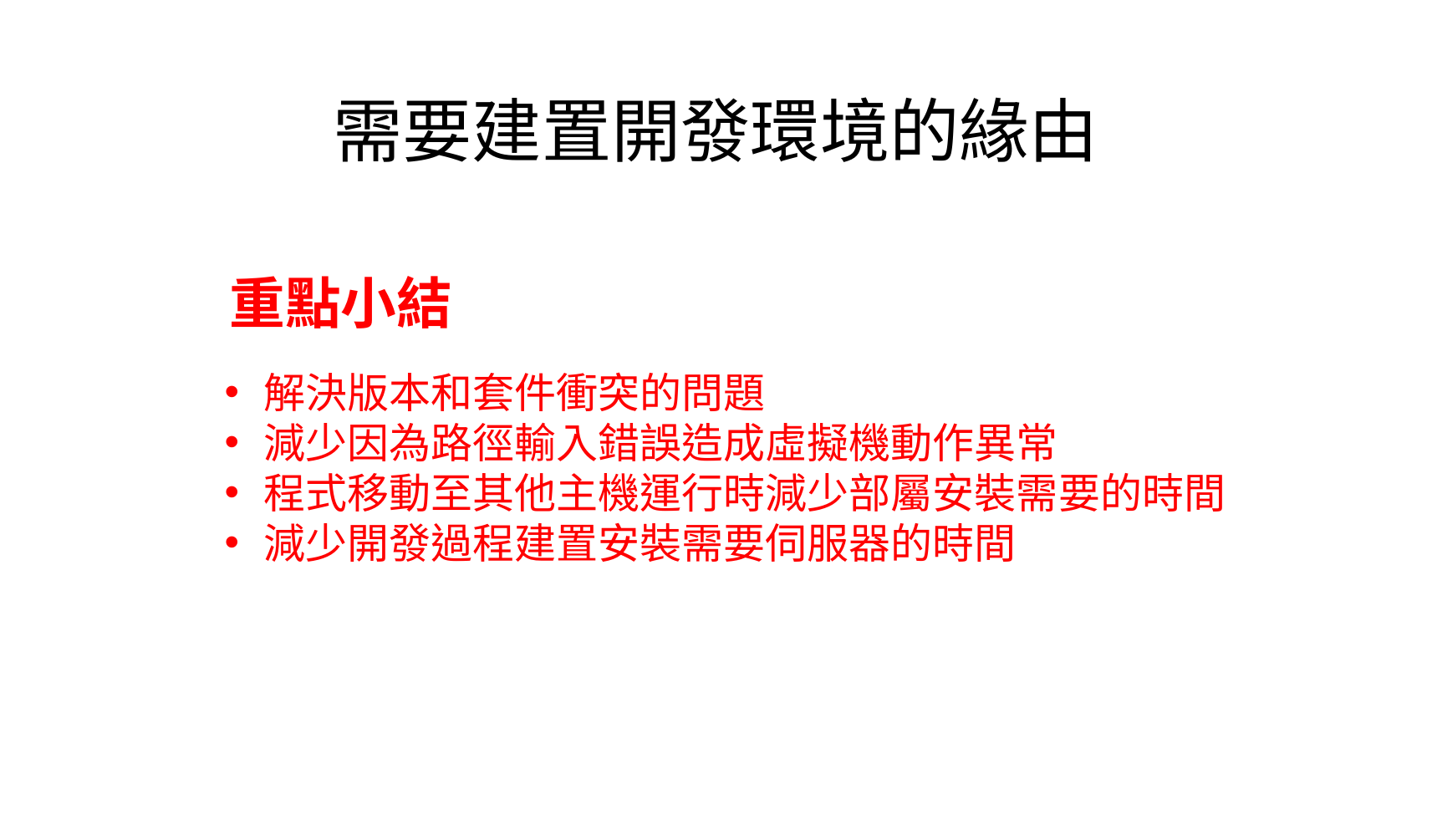

# 需要建置開發環境的緣由
重點小結
解決版本和套件衝突的問題
減少因為路徑輸入錯誤造成虛擬機動作異常
程式移動至其他主機運行時減少部屬安裝需要的時間
減少開發過程建置安裝需要伺服器的時間